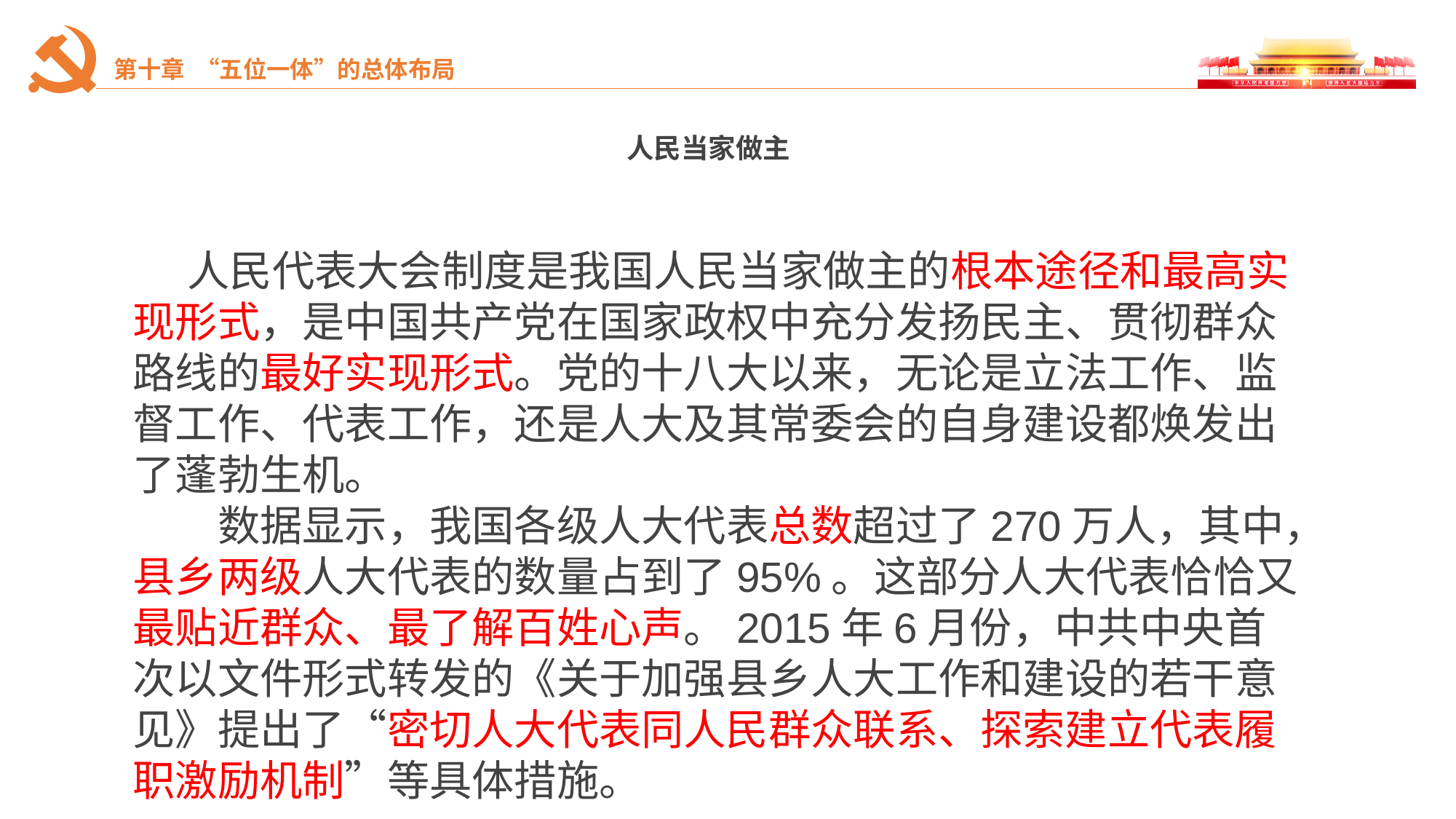

人民当家做主
　　人民代表大会制度是我国人民当家做主的根本途径和最高实现形式，是中国共产党在国家政权中充分发扬民主、贯彻群众路线的最好实现形式。党的十八大以来，无论是立法工作、监督工作、代表工作，还是人大及其常委会的自身建设都焕发出了蓬勃生机。
　　数据显示，我国各级人大代表总数超过了270万人，其中，县乡两级人大代表的数量占到了95%。这部分人大代表恰恰又最贴近群众、最了解百姓心声。2015年6月份，中共中央首次以文件形式转发的《关于加强县乡人大工作和建设的若干意见》提出了“密切人大代表同人民群众联系、探索建立代表履职激励机制”等具体措施。